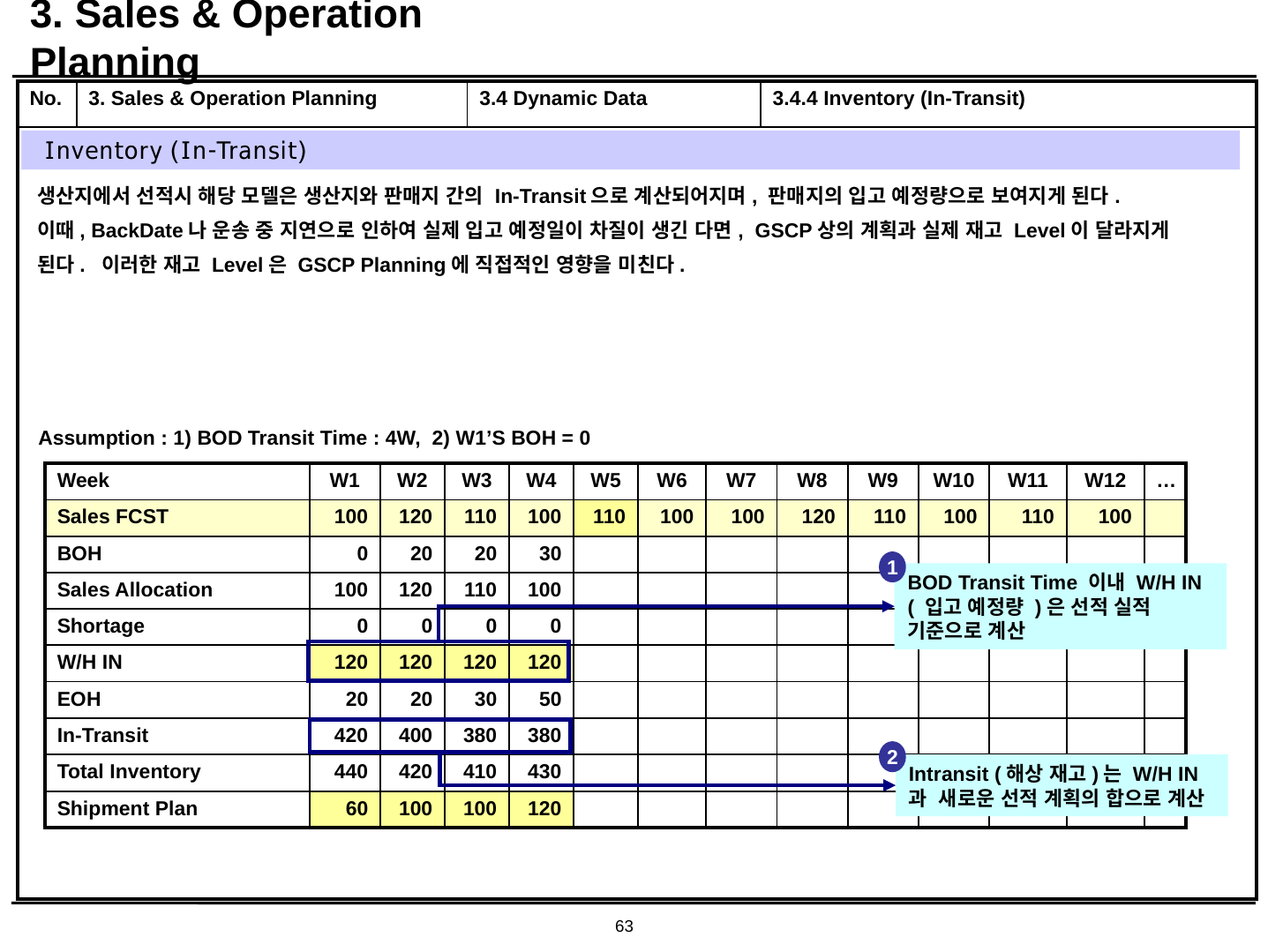

# 3. Sales & Operation Planning
| No. | 3. Sales & Operation Planning | 3.4 Dynamic Data | 3.4.4 Inventory (In-Transit) |
| --- | --- | --- | --- |
|  |  |  |  |
Inventory (In-Transit)
생산지에서 선적시 해당 모델은 생산지와 판매지 간의 In-Transit으로 계산되어지며, 판매지의 입고 예정량으로 보여지게 된다.
이때, BackDate나 운송 중 지연으로 인하여 실제 입고 예정일이 차질이 생긴 다면,  GSCP상의 계획과 실제 재고 Level이 달라지게
된다.  이러한 재고 Level은 GSCP Planning에 직접적인 영향을 미친다.
Assumption : 1) BOD Transit Time : 4W,  2) W1’S BOH = 0

| Week | W1 | W2 | W3 | W4 | W5 | W6 | W7 | W8 | W9 | W10 | W11 | W12 | … |
| --- | --- | --- | --- | --- | --- | --- | --- | --- | --- | --- | --- | --- | --- |
| Sales FCST | 100 | 120 | 110 | 100 | 110 | 100 | 100 | 120 | 110 | 100 | 110 | 100 |  |
| BOH | 0 | 20 | 20 | 30 |  |  |  |  |  |  |  |  |  |
| Sales Allocation | 100 | 120 | 110 | 100 |  |  |  |  |  |  |  |  |  |
| Shortage | 0 | 0 | 0 | 0 |  |  |  |  |  |  |  |  |  |
| W/H IN | 120 | 120 | 120 | 120 |  |  |  |  |  |  |  |  |  |
| EOH | 20 | 20 | 30 | 50 |  |  |  |  |  |  |  |  |  |
| In-Transit | 420 | 400 | 380 | 380 |  |  |  |  |  |  |  |  |  |
| Total Inventory | 440 | 420 | 410 | 430 |  |  |  |  |  |  |  |  |  |
| Shipment Plan | 60 | 100 | 100 | 120 |  |  |  |  |  |  |  |  |  |
1
BOD Transit Time 이내 W/H IN ( 입고 예정량 )은 선적 실적 기준으로 계산

2
Intransit (해상 재고)는 W/H IN과  새로운 선적 계획의 합으로 계산
63